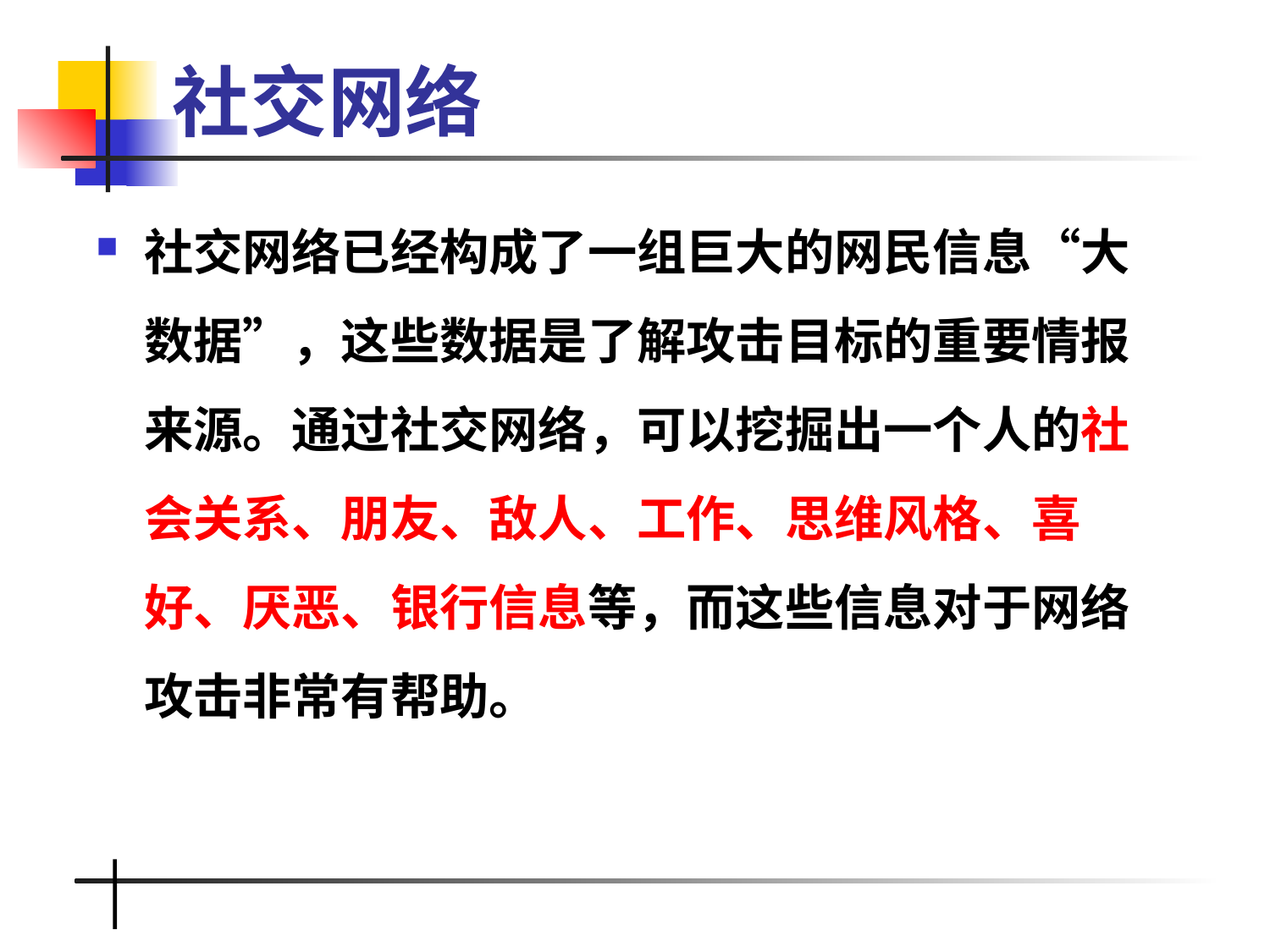

# 社交网络
社交网络已经构成了一组巨大的网民信息“大数据”，这些数据是了解攻击目标的重要情报来源。通过社交网络，可以挖掘出一个人的社会关系、朋友、敌人、工作、思维风格、喜好、厌恶、银行信息等，而这些信息对于网络攻击非常有帮助。